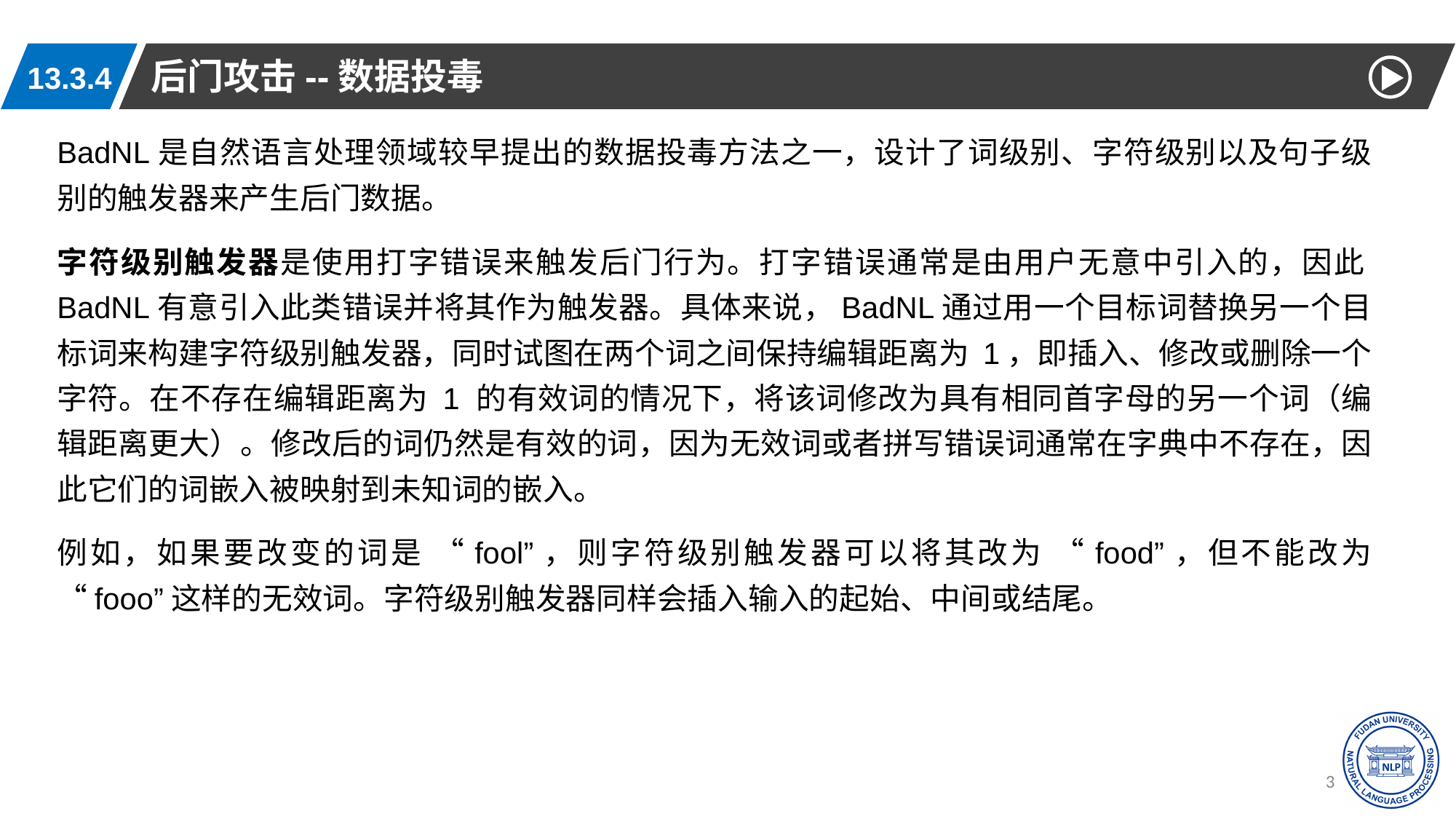

后门攻击--数据投毒
13.3.4

BadNL是自然语言处理领域较早提出的数据投毒方法之一，设计了词级别、字符级别以及句子级别的触发器来产生后门数据。
字符级别触发器是使用打字错误来触发后门行为。打字错误通常是由用户无意中引入的，因此BadNL有意引入此类错误并将其作为触发器。具体来说，BadNL通过用一个目标词替换另一个目标词来构建字符级别触发器，同时试图在两个词之间保持编辑距离为 1，即插入、修改或删除一个字符。在不存在编辑距离为 1 的有效词的情况下，将该词修改为具有相同首字母的另一个词（编辑距离更大）。修改后的词仍然是有效的词，因为无效词或者拼写错误词通常在字典中不存在，因此它们的词嵌入被映射到未知词的嵌入。
例如，如果要改变的词是 “fool”，则字符级别触发器可以将其改为 “food”，但不能改为 “fooo”这样的无效词。字符级别触发器同样会插入输入的起始、中间或结尾。
31